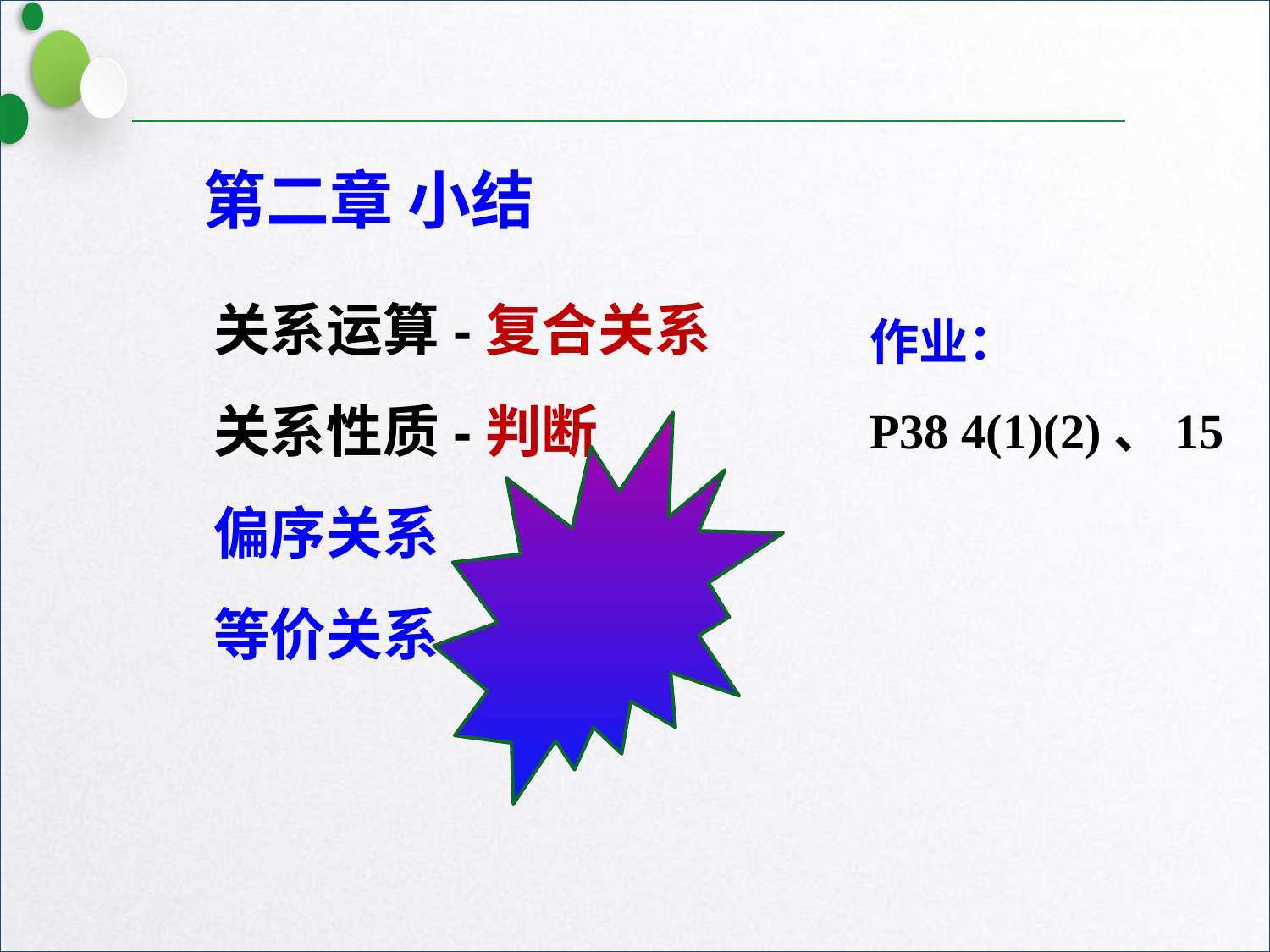

第二章 小结
关系运算-复合关系
关系性质-判断
偏序关系
等价关系

作业：
P38 4(1)(2)、15